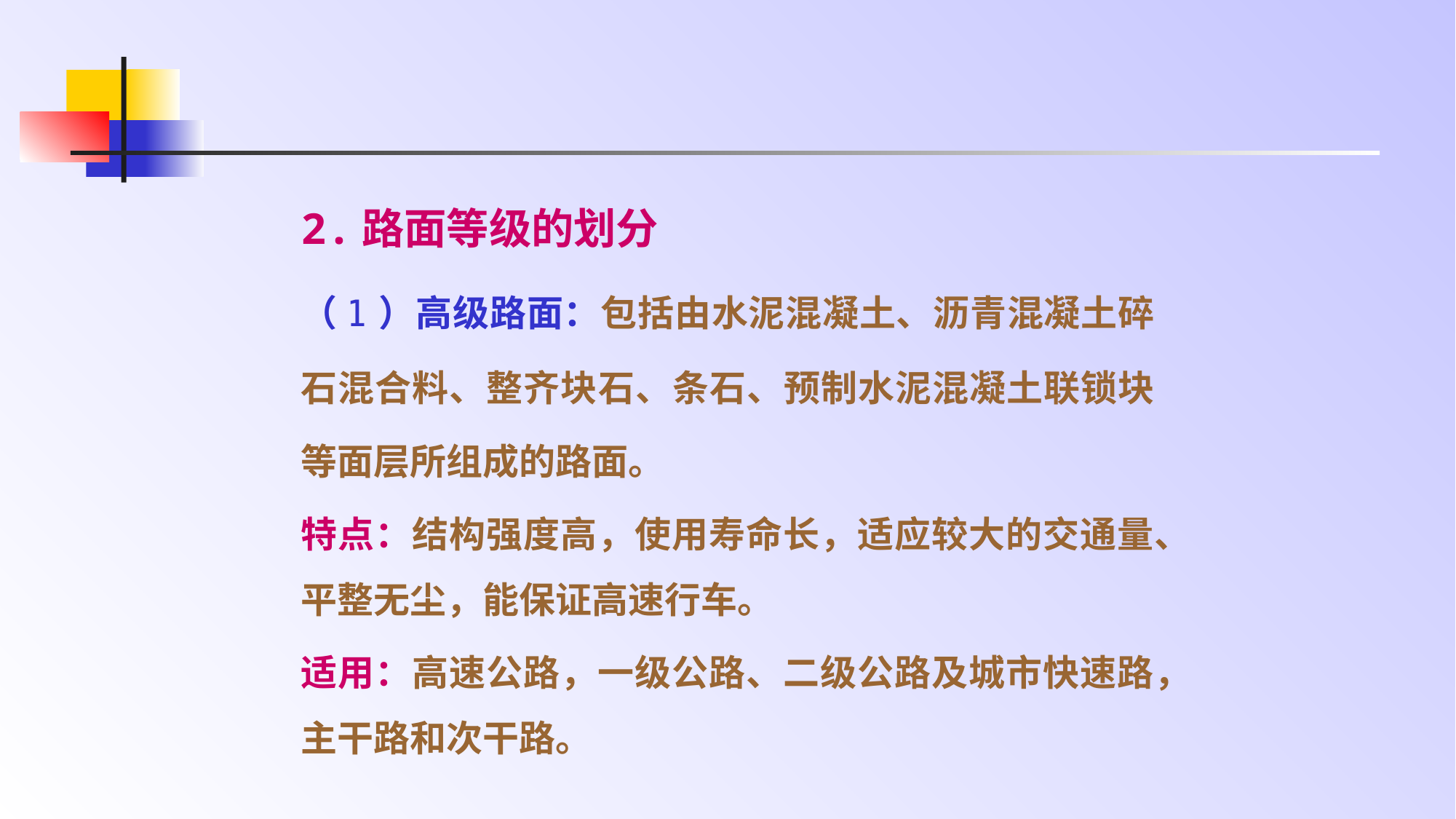

2.路面等级的划分
（1）高级路面：包括由水泥混凝土、沥青混凝土碎石混合料、整齐块石、条石、预制水泥混凝土联锁块等面层所组成的路面。
特点：结构强度高，使用寿命长，适应较大的交通量、平整无尘，能保证高速行车。
适用：高速公路，一级公路、二级公路及城市快速路，主干路和次干路。